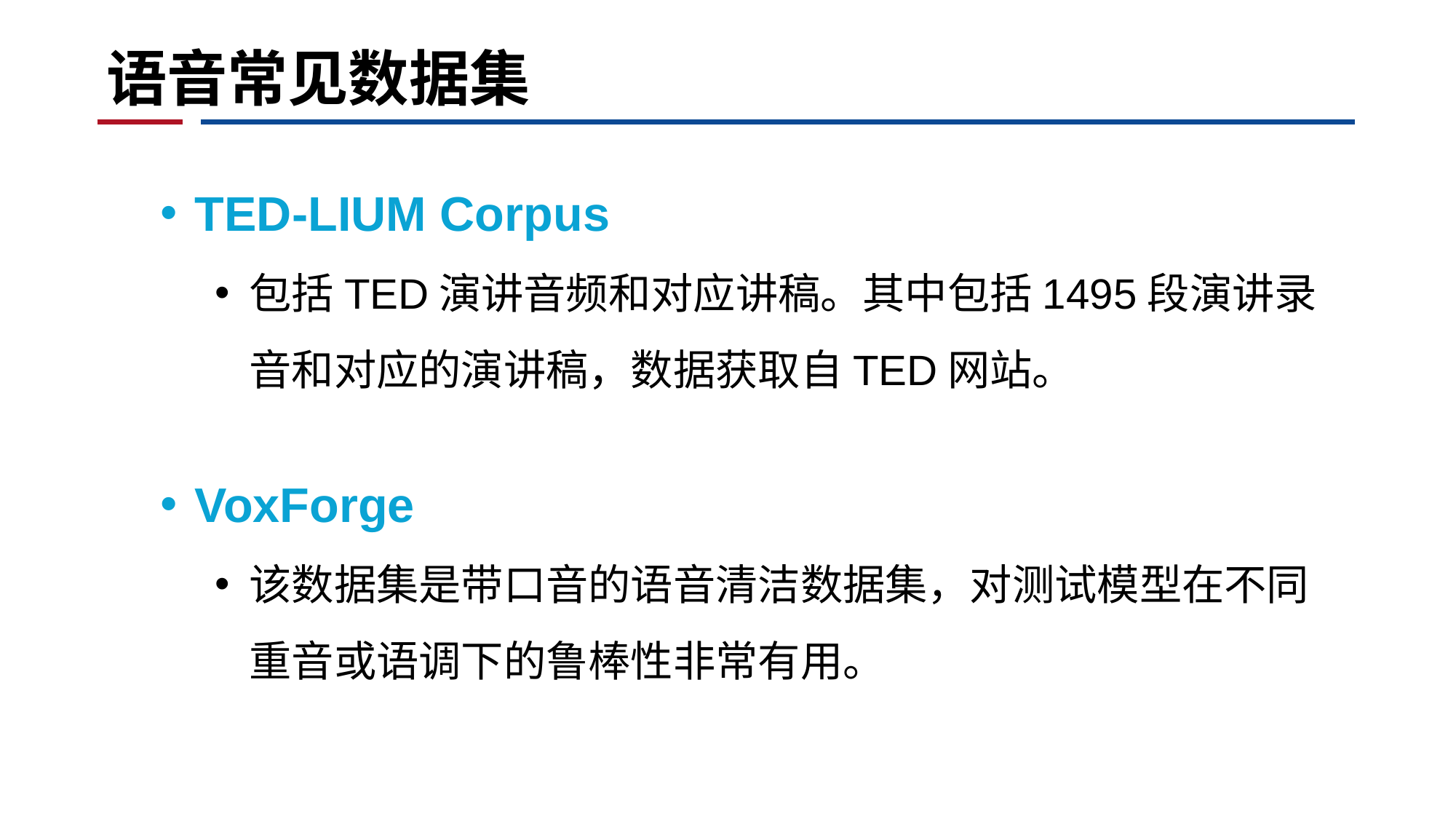

# 语音常见数据集
TED-LIUM Corpus
包括TED演讲音频和对应讲稿。其中包括1495段演讲录音和对应的演讲稿，数据获取自TED网站。

VoxForge
该数据集是带口音的语音清洁数据集，对测试模型在不同重音或语调下的鲁棒性非常有用。

61